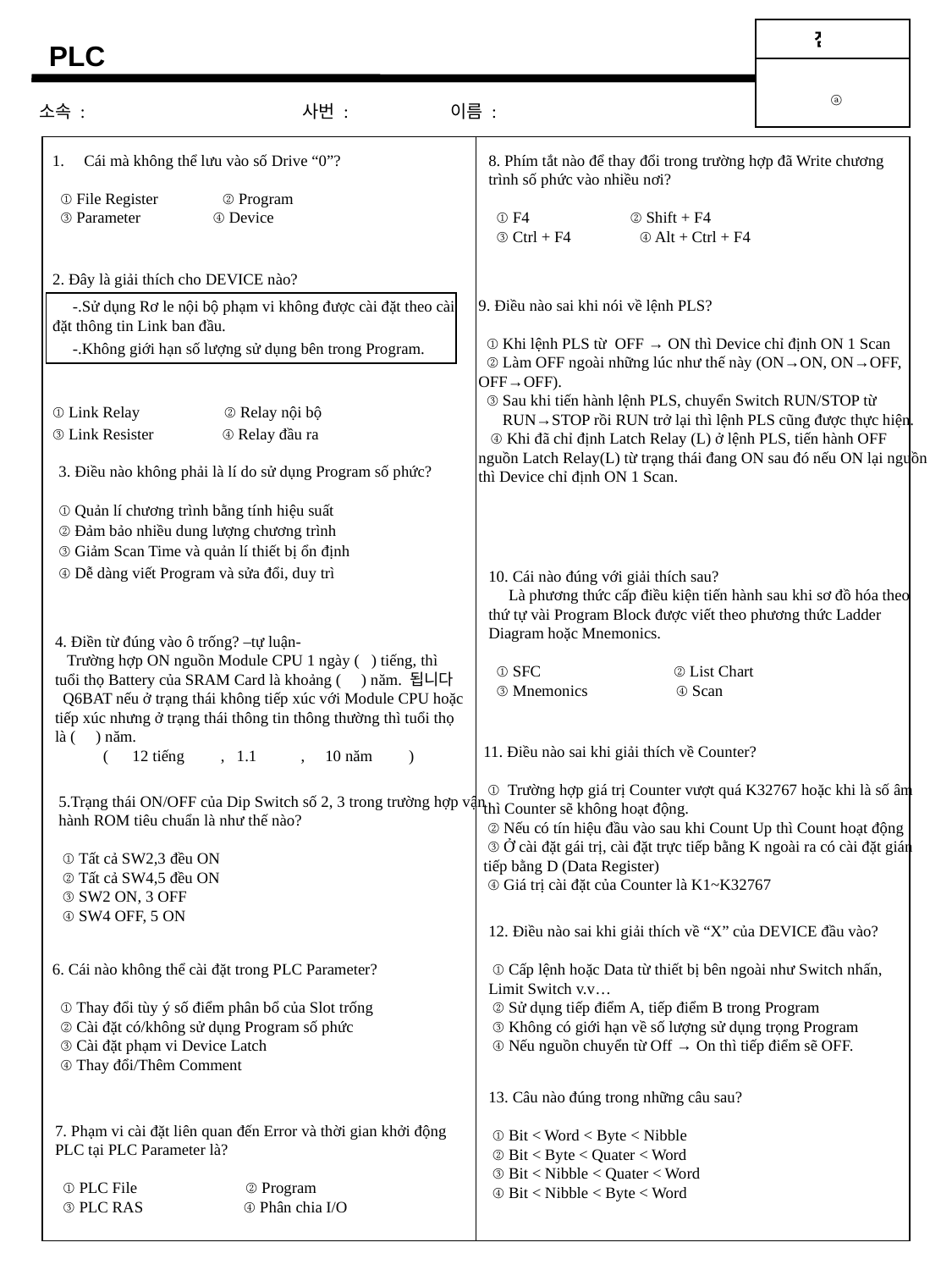

| 점 수 |
| --- |
|  |

PLC

ⓐ
소속 :                                                사번 :                      이름 :

Cái mà không thể lưu vào số Drive “0”?

  ① File Register                ② Program
  ③ Parameter                  ④ Device

8. Phím tắt nào để thay đổi trong trường hợp đã Write chương
trình số phức vào nhiều nơi?

  ① F4                         ② Shift + F4
  ③ Ctrl + F4                 ④ Alt + Ctrl + F4

2. Đây là giải thích cho DEVICE nào?
     -.Sử dụng Rơ le nội bộ phạm vi không được cài đặt theo cài đặt thông tin Link ban đầu.
     -.Không giới hạn số lượng sử dụng bên trong Program.

① Link Relay                     ② Relay nội bộ
③ Link Resister                 ④ Relay đầu ra

9. Điều nào sai khi nói về lệnh PLS?

  ① Khi lệnh PLS từ  OFF → ON thì Device chỉ định ON 1 Scan
  ② Làm OFF ngoài những lúc như thế này (ON→ON, ON→OFF, OFF→OFF).
  ③ Sau khi tiến hành lệnh PLS, chuyển Switch RUN/STOP từ
      RUN→STOP rồi RUN trở lại thì lệnh PLS cũng được thực hiện.
   ④ Khi đã chỉ định Latch Relay (L) ở lệnh PLS, tiến hành OFF nguồn Latch Relay(L) từ trạng thái đang ON sau đó nếu ON lại nguồn thì Device chỉ định ON 1 Scan.

3. Điều nào không phải là lí do sử dụng Program số phức?

① Quản lí chương trình bằng tính hiệu suất
② Đảm bảo nhiều dung lượng chương trình
③ Giảm Scan Time và quản lí thiết bị ổn định
④ Dễ dàng viết Program và sửa đổi, duy trì

10. Cái nào đúng với giải thích sau?
     Là phương thức cấp điều kiện tiến hành sau khi sơ đồ hóa theo
thứ tự vài Program Block được viết theo phương thức Ladder Diagram hoặc Mnemonics.

  ① SFC                                 ② List Chart
  ③ Mnemonics                      ④ Scan
4. Điền từ đúng vào ô trống? –tự luận-
   Trường hợp ON nguồn Module CPU 1 ngày (   ) tiếng, thì tuổi thọ Battery của SRAM Card là khoảng (     ) năm. 됩니다
  Q6BAT nếu ở trạng thái không tiếp xúc với Module CPU hoặc tiếp xúc nhưng ở trạng thái thông tin thông thường thì tuổi thọ là (     ) năm.
            (      12 tiếng         ,   1.1           ,     10 năm         )

11. Điều nào sai khi giải thích về Counter?

 ①  Trường hợp giá trị Counter vượt quá K32767 hoặc khi là số âm thì Counter sẽ không hoạt động.
 ② Nếu có tín hiệu đầu vào sau khi Count Up thì Count hoạt động
 ③ Ở cài đặt gái trị, cài đặt trực tiếp bằng K ngoài ra có cài đặt gián tiếp bằng D (Data Register)
 ④ Giá trị cài đặt của Counter là K1~K32767
5.Trạng thái ON/OFF của Dip Switch số 2, 3 trong trường hợp vận hành ROM tiêu chuẩn là như thế nào?

 ① Tất cả SW2,3 đều ON
 ② Tất cả SW4,5 đều ON
 ③ SW2 ON, 3 OFF
 ④ SW4 OFF, 5 ON

6. Cái nào không thể cài đặt trong PLC Parameter?

  ① Thay đổi tùy ý số điểm phân bổ của Slot trống
  ② Cài đặt có/không sử dụng Program số phức
  ③ Cài đặt phạm vi Device Latch
  ④ Thay đổi/Thêm Comment

12. Điều nào sai khi giải thích về “X” của DEVICE đầu vào?

 ① Cấp lệnh hoặc Data từ thiết bị bên ngoài như Switch nhấn,
Limit Switch v.v…
 ② Sử dụng tiếp điểm A, tiếp điểm B trong Program
 ③ Không có giới hạn về số lượng sử dụng trọng Program
 ④ Nếu nguồn chuyển từ Off → On thì tiếp điểm sẽ OFF.
13. Câu nào đúng trong những câu sau?

 ① Bit < Word < Byte < Nibble
 ② Bit < Byte < Quater < Word
 ③ Bit < Nibble < Quater < Word
 ④ Bit < Nibble < Byte < Word

7. Phạm vi cài đặt liên quan đến Error và thời gian khởi động
PLC tại PLC Parameter là?

  ① PLC File                           ② Program
  ③ PLC RAS                         ④ Phân chia I/O